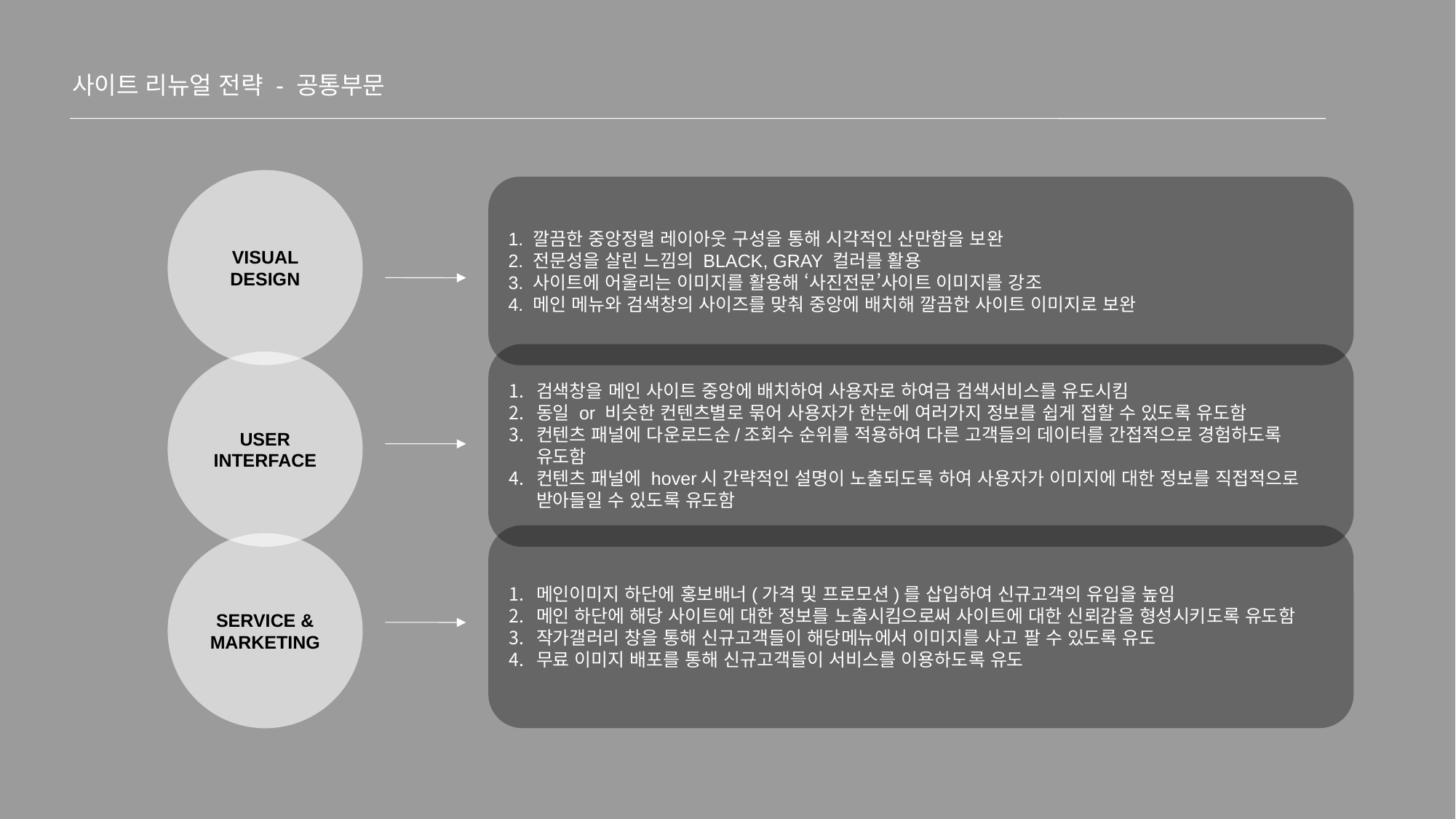

사이트 리뉴얼 전략 - 공통부문
VISUAL DESIGN
1. 깔끔한 중앙정렬 레이아웃 구성을 통해 시각적인 산만함을 보완
2. 전문성을 살린 느낌의 BLACK, GRAY 컬러를 활용
3. 사이트에 어울리는 이미지를 활용해 ‘사진전문’사이트 이미지를 강조
4. 메인 메뉴와 검색창의 사이즈를 맞춰 중앙에 배치해 깔끔한 사이트 이미지로 보완
검색창을 메인 사이트 중앙에 배치하여 사용자로 하여금 검색서비스를 유도시킴
동일 or 비슷한 컨텐츠별로 묶어 사용자가 한눈에 여러가지 정보를 쉽게 접할 수 있도록 유도함
컨텐츠 패널에 다운로드순/조회수 순위를 적용하여 다른 고객들의 데이터를 간접적으로 경험하도록 유도함
컨텐츠 패널에 hover시 간략적인 설명이 노출되도록 하여 사용자가 이미지에 대한 정보를 직접적으로 받아들일 수 있도록 유도함
USER INTERFACE
메인이미지 하단에 홍보배너(가격 및 프로모션)를 삽입하여 신규고객의 유입을 높임
메인 하단에 해당 사이트에 대한 정보를 노출시킴으로써 사이트에 대한 신뢰감을 형성시키도록 유도함
작가갤러리 창을 통해 신규고객들이 해당메뉴에서 이미지를 사고 팔 수 있도록 유도
무료 이미지 배포를 통해 신규고객들이 서비스를 이용하도록 유도
SERVICE & MARKETING